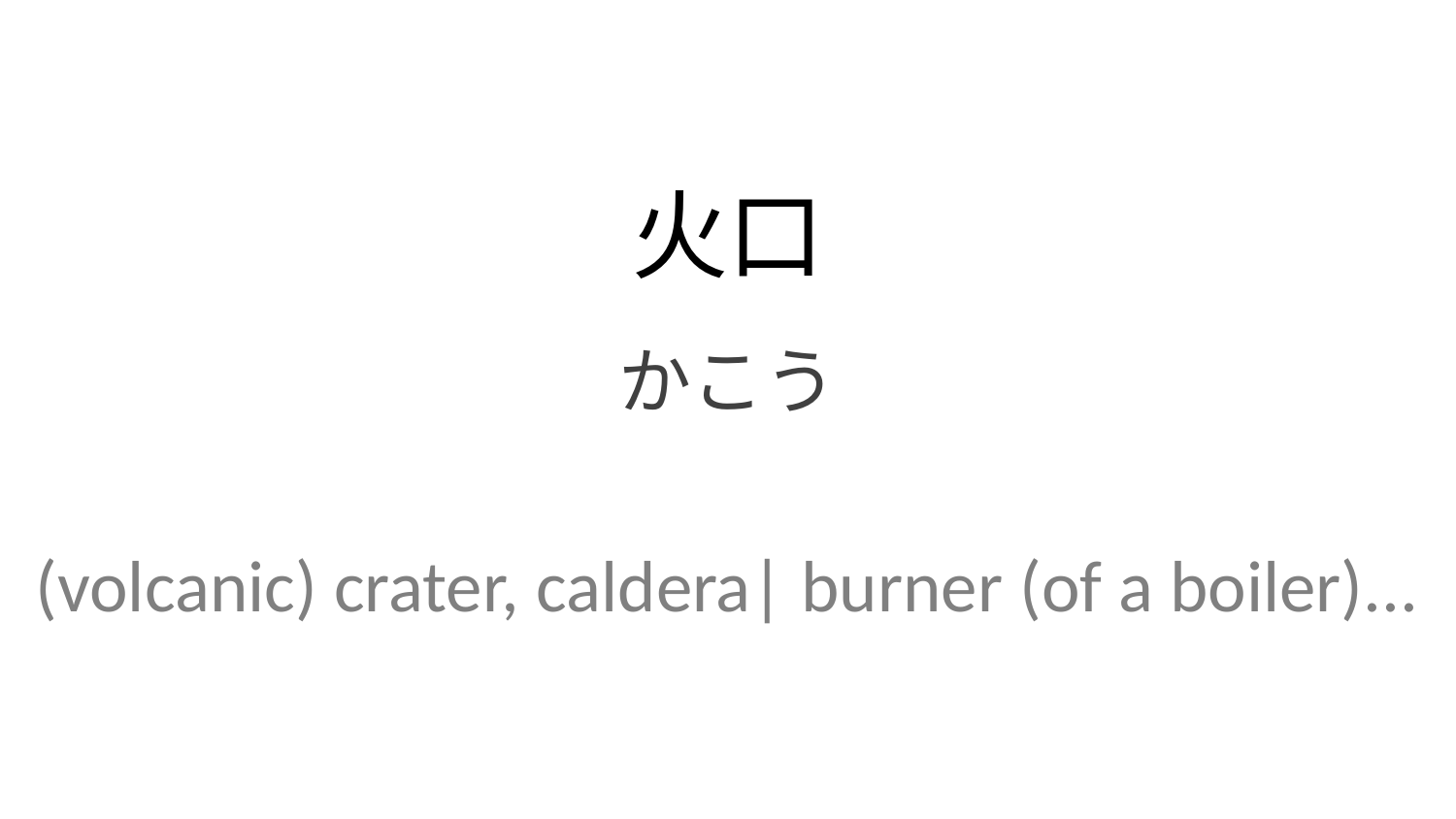

火口

かこう
(volcanic) crater, caldera| burner (of a boiler)...